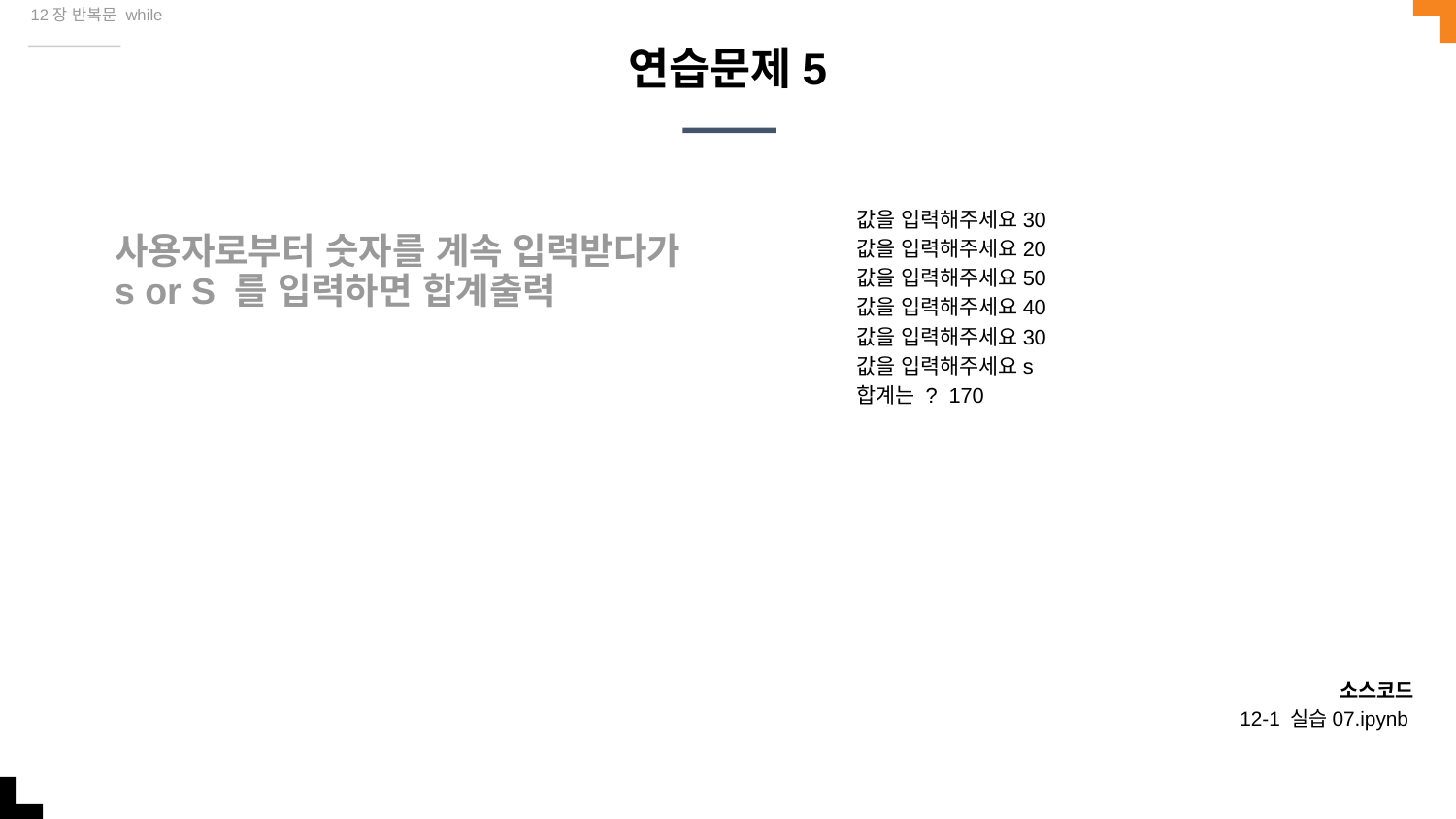

12장 반복문 while
# 연습문제5
사용자로부터 숫자를 계속 입력받다가
s or S 를 입력하면 합계출력
값을 입력해주세요30
값을 입력해주세요20
값을 입력해주세요50
값을 입력해주세요40
값을 입력해주세요30
값을 입력해주세요s
합계는 ?  170

소스코드
12-1 실습07.ipynb